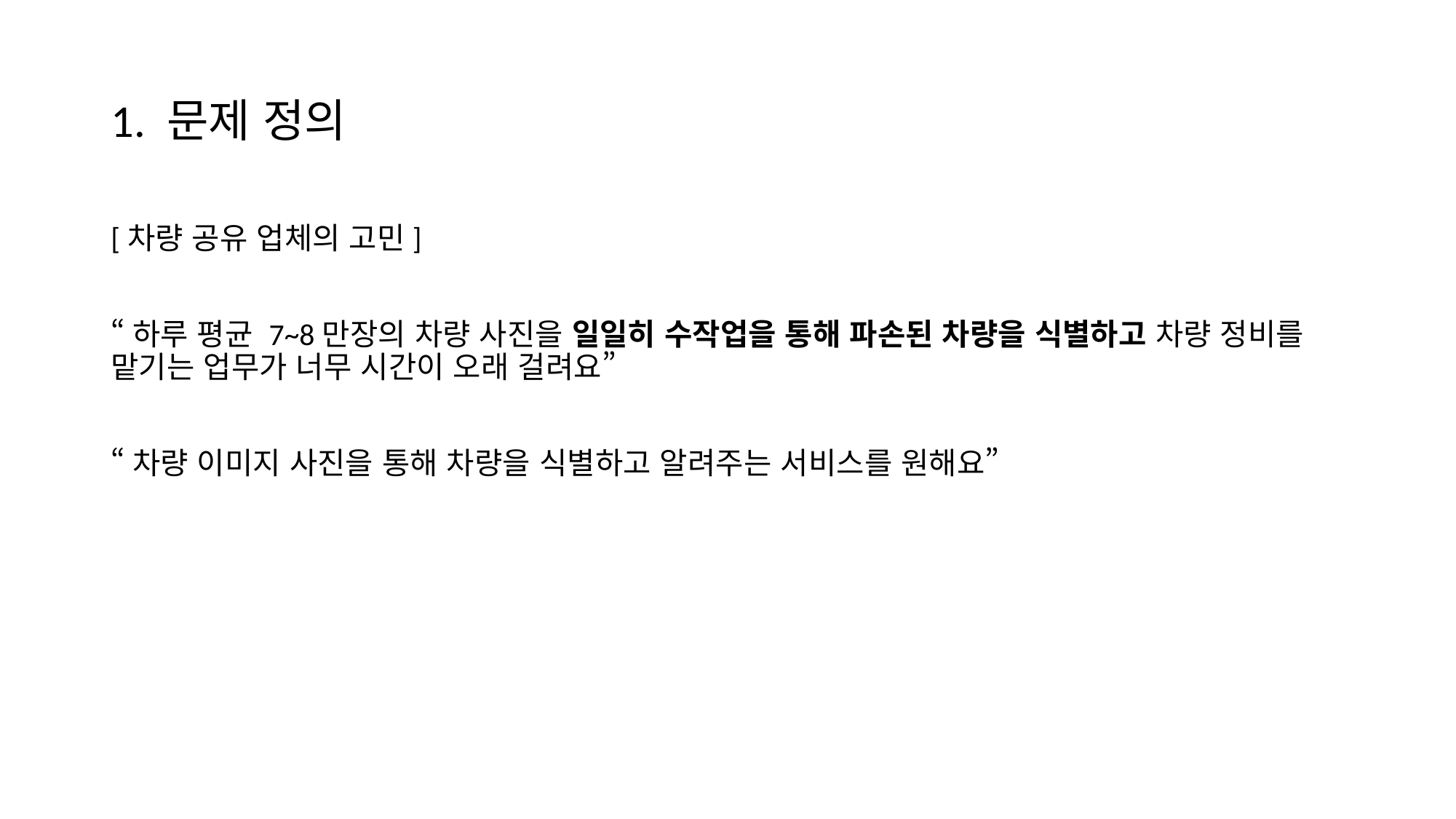

# 1. 문제 정의
[차량 공유 업체의 고민]

“하루 평균 7~8만장의 차량 사진을 일일히 수작업을 통해 파손된 차량을 식별하고 차량 정비를 맡기는 업무가 너무 시간이 오래 걸려요”

“차량 이미지 사진을 통해 차량을 식별하고 알려주는 서비스를 원해요”